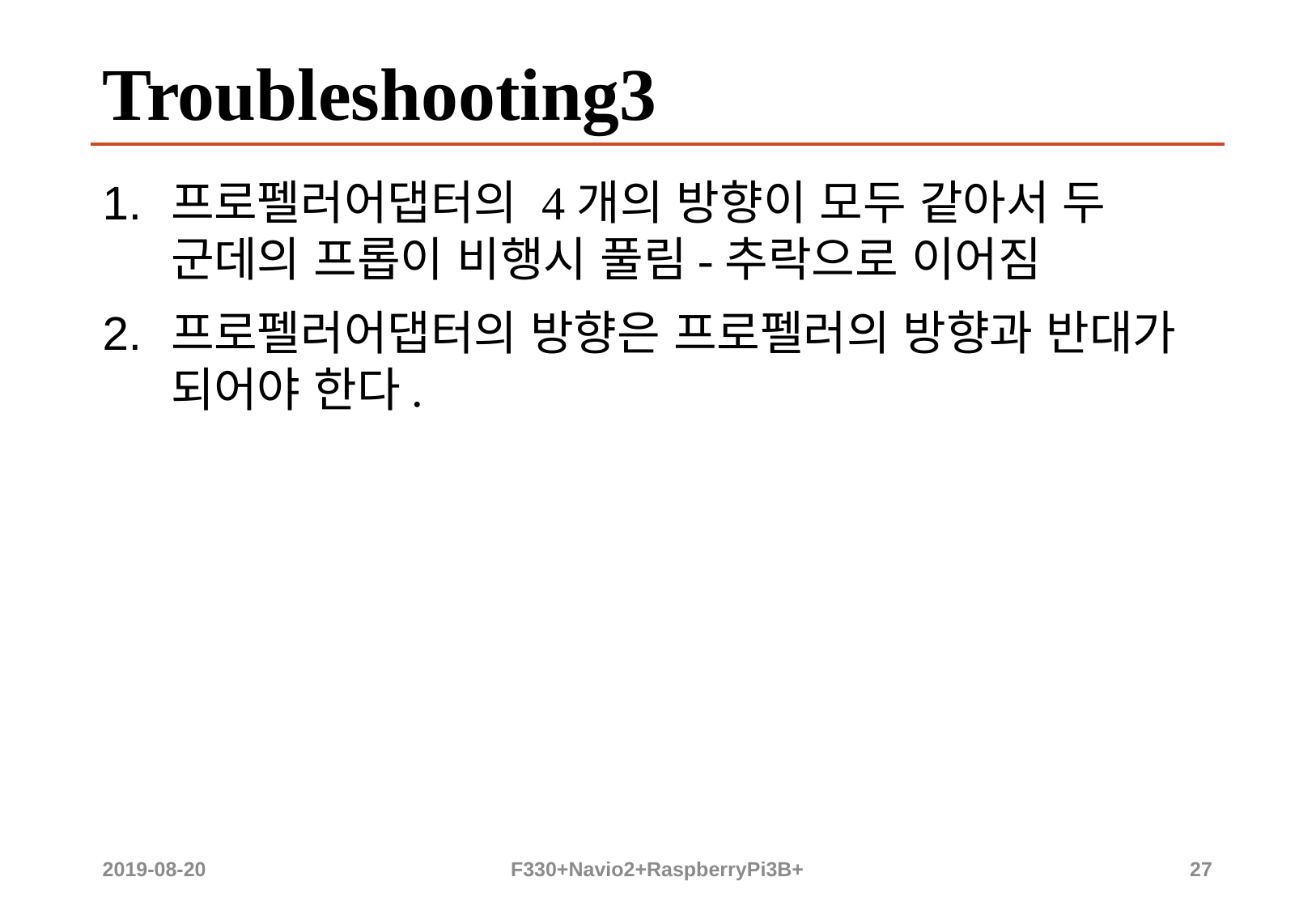

# Troubleshooting3
프로펠러어댑터의 4개의 방향이 모두 같아서 두 군데의 프롭이 비행시 풀림-추락으로 이어짐
프로펠러어댑터의 방향은 프로펠러의 방향과 반대가 되어야 한다.
2019-08-20
F330+Navio2+RaspberryPi3B+
27